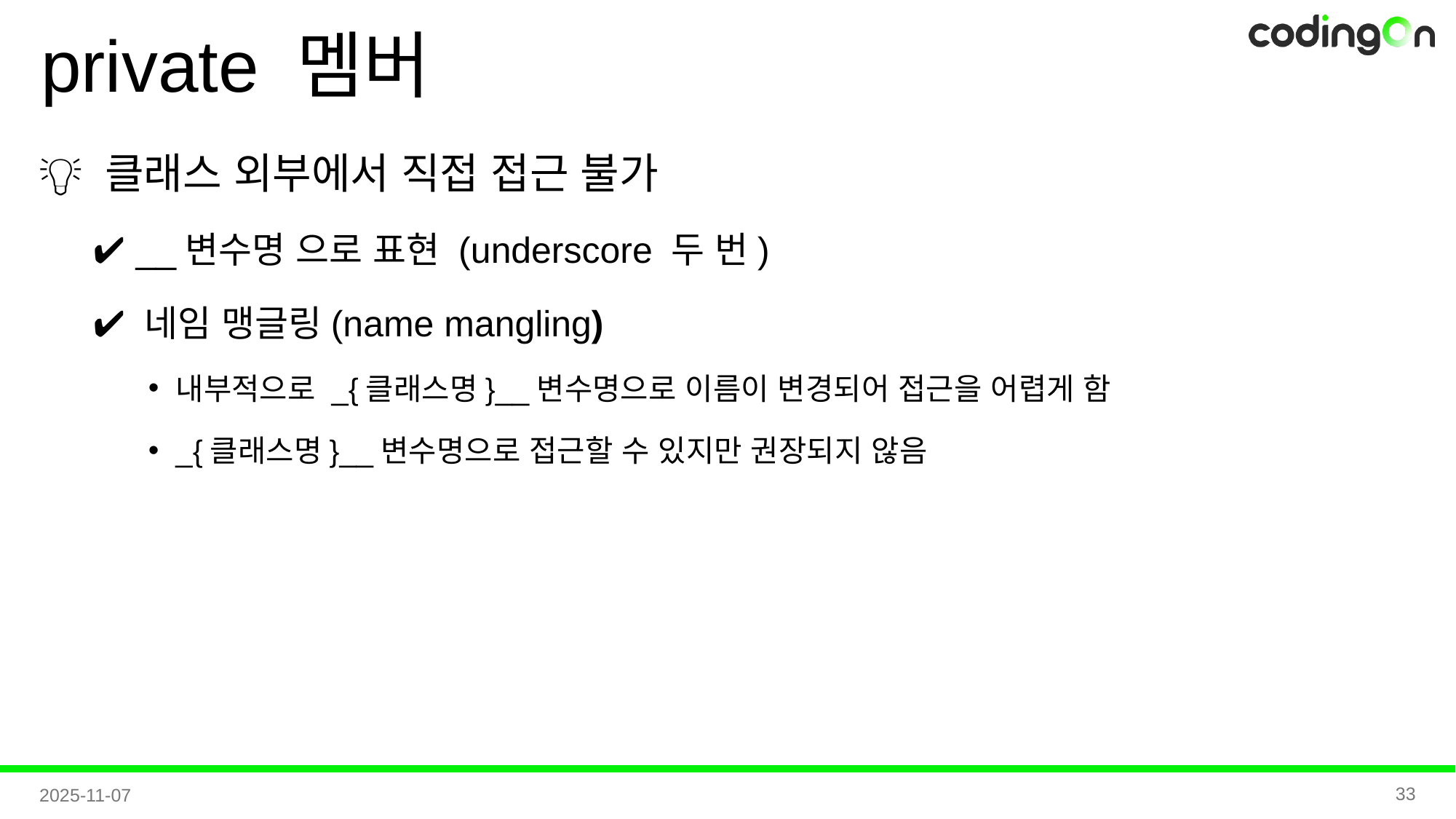

# private 멤버
💡 클래스 외부에서 직접 접근 불가
✔️ __변수명 으로 표현 (underscore 두 번)
✔️ 네임 맹글링(name mangling)
내부적으로 _{클래스명}__변수명으로 이름이 변경되어 접근을 어렵게 함
_{클래스명}__변수명으로 접근할 수 있지만 권장되지 않음
33
2025-11-07